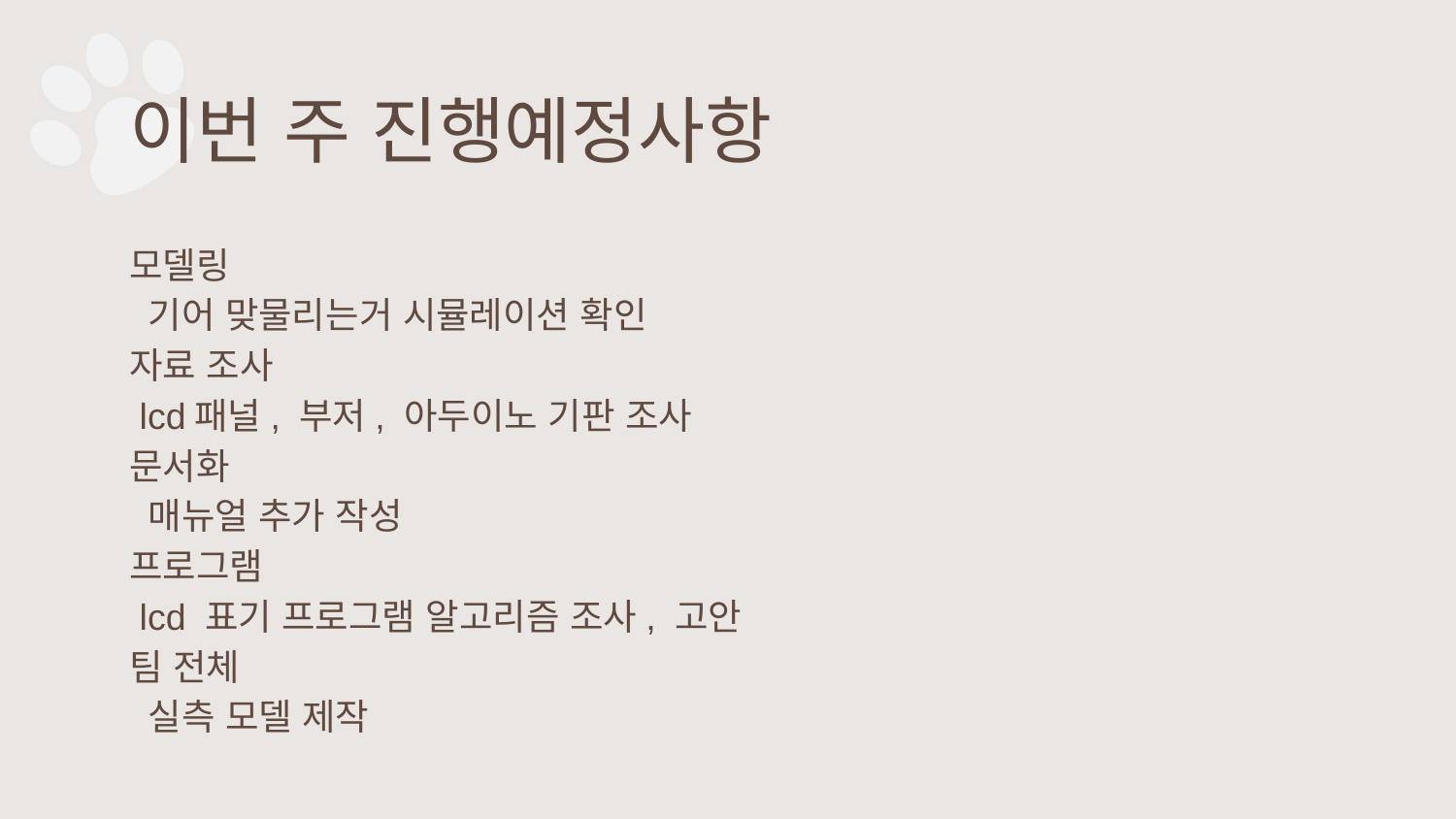

# 이번 주 진행예정사항
모델링
 기어 맞물리는거 시뮬레이션 확인
자료 조사
 lcd패널, 부저, 아두이노 기판 조사
문서화
 매뉴얼 추가 작성
프로그램
 lcd 표기 프로그램 알고리즘 조사, 고안
팀 전체
 실측 모델 제작